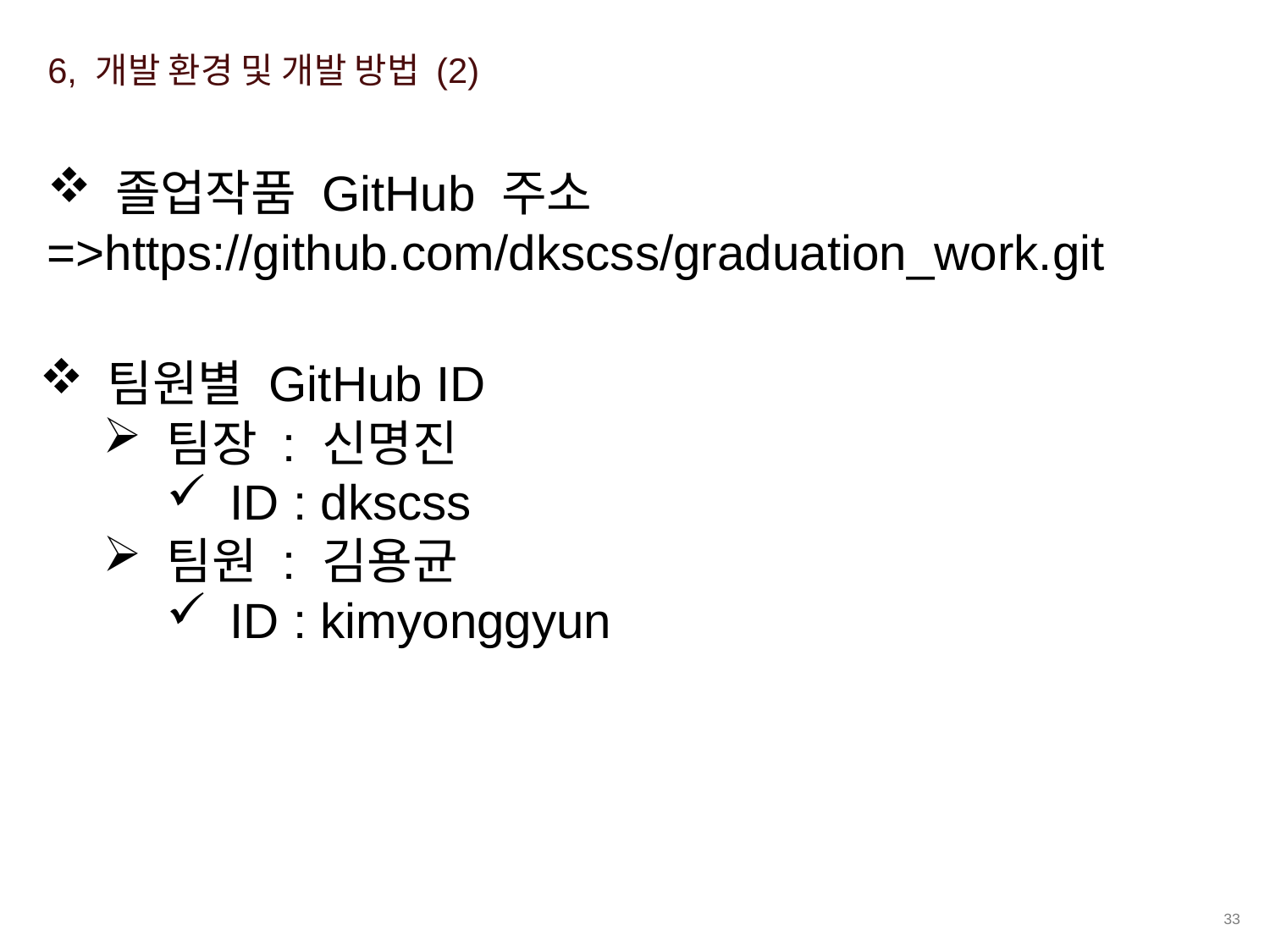

6, 개발 환경 및 개발 방법 (2)
 졸업작품 GitHub 주소
=>https://github.com/dkscss/graduation_work.git
 팀원별 GitHub ID
팀장 : 신명진
ID : dkscss
팀원 : 김용균
ID : kimyonggyun